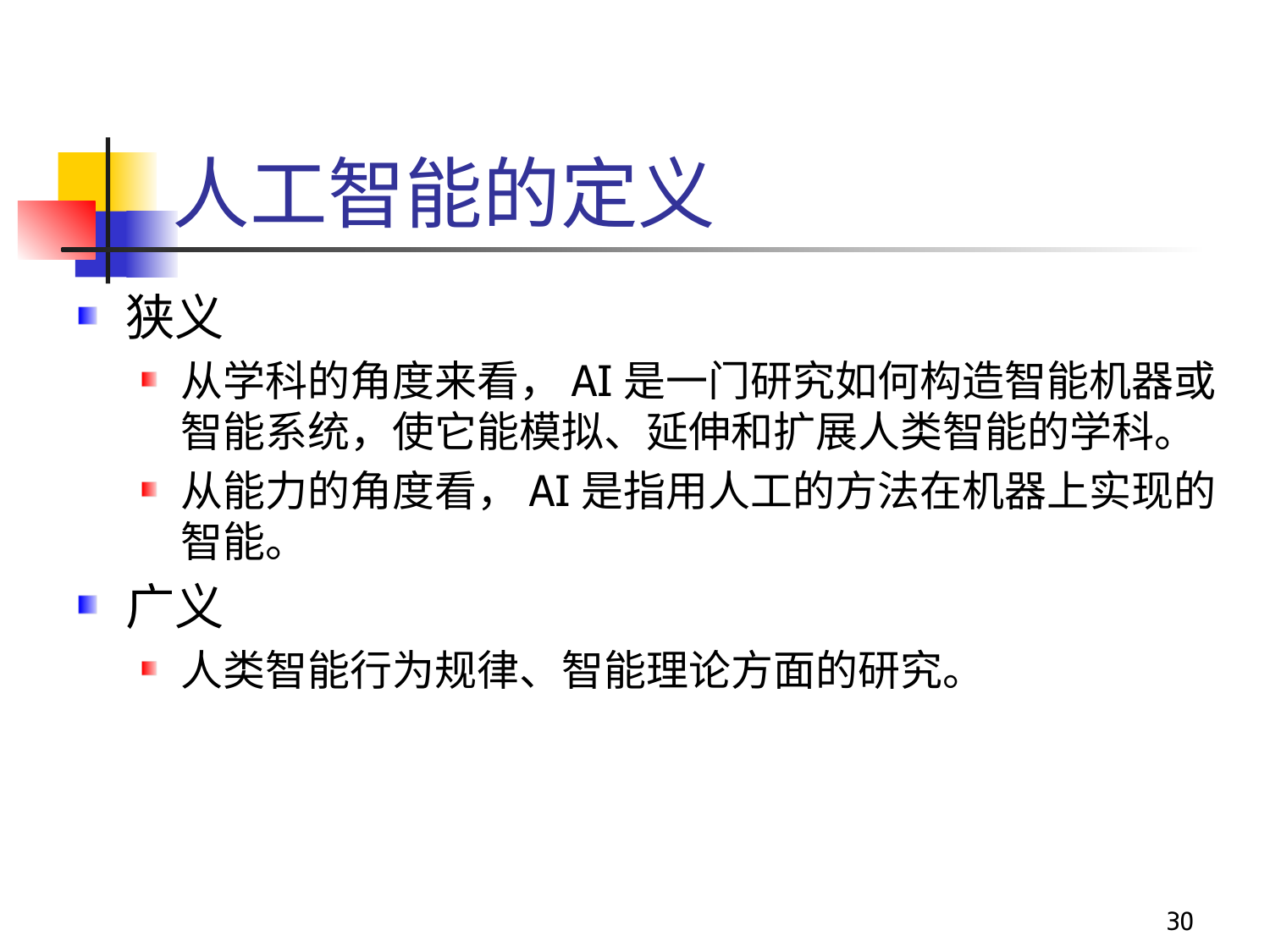

# 人工智能的定义
狭义
从学科的角度来看，AI是一门研究如何构造智能机器或智能系统，使它能模拟、延伸和扩展人类智能的学科。
从能力的角度看，AI是指用人工的方法在机器上实现的智能。
广义
人类智能行为规律、智能理论方面的研究。

30